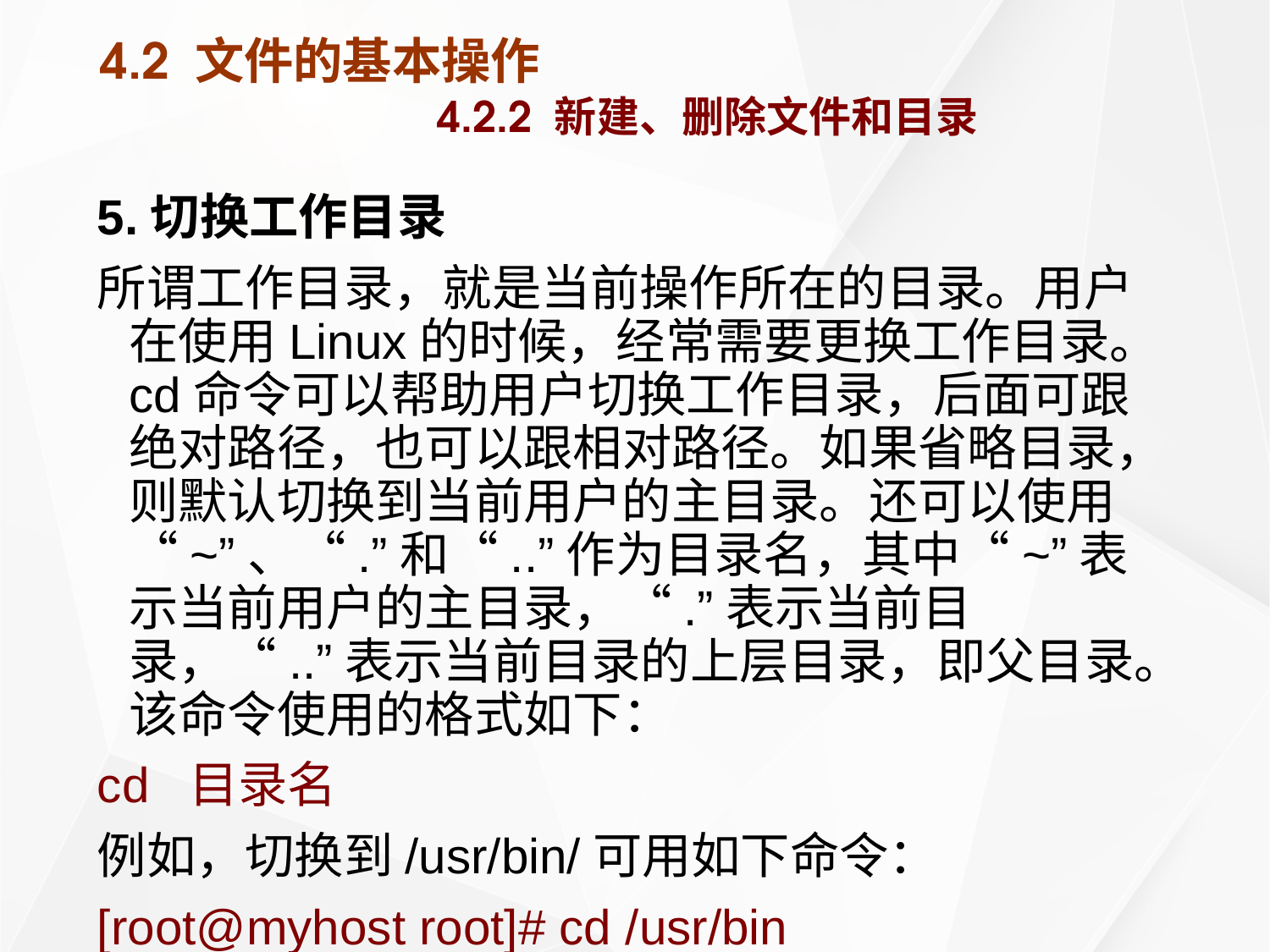

# 4.2 文件的基本操作 4.2.2 新建、删除文件和目录
5.切换工作目录
所谓工作目录，就是当前操作所在的目录。用户在使用Linux的时候，经常需要更换工作目录。cd命令可以帮助用户切换工作目录，后面可跟绝对路径，也可以跟相对路径。如果省略目录，则默认切换到当前用户的主目录。还可以使用“~”、“.”和“..”作为目录名，其中“~”表示当前用户的主目录，“.”表示当前目录，“..”表示当前目录的上层目录，即父目录。该命令使用的格式如下：
cd  目录名
例如，切换到/usr/bin/可用如下命令：
[root@myhost root]# cd /usr/bin
切换到当前用户的主目录可用如下命令：
[root@myhost root]# cd ~